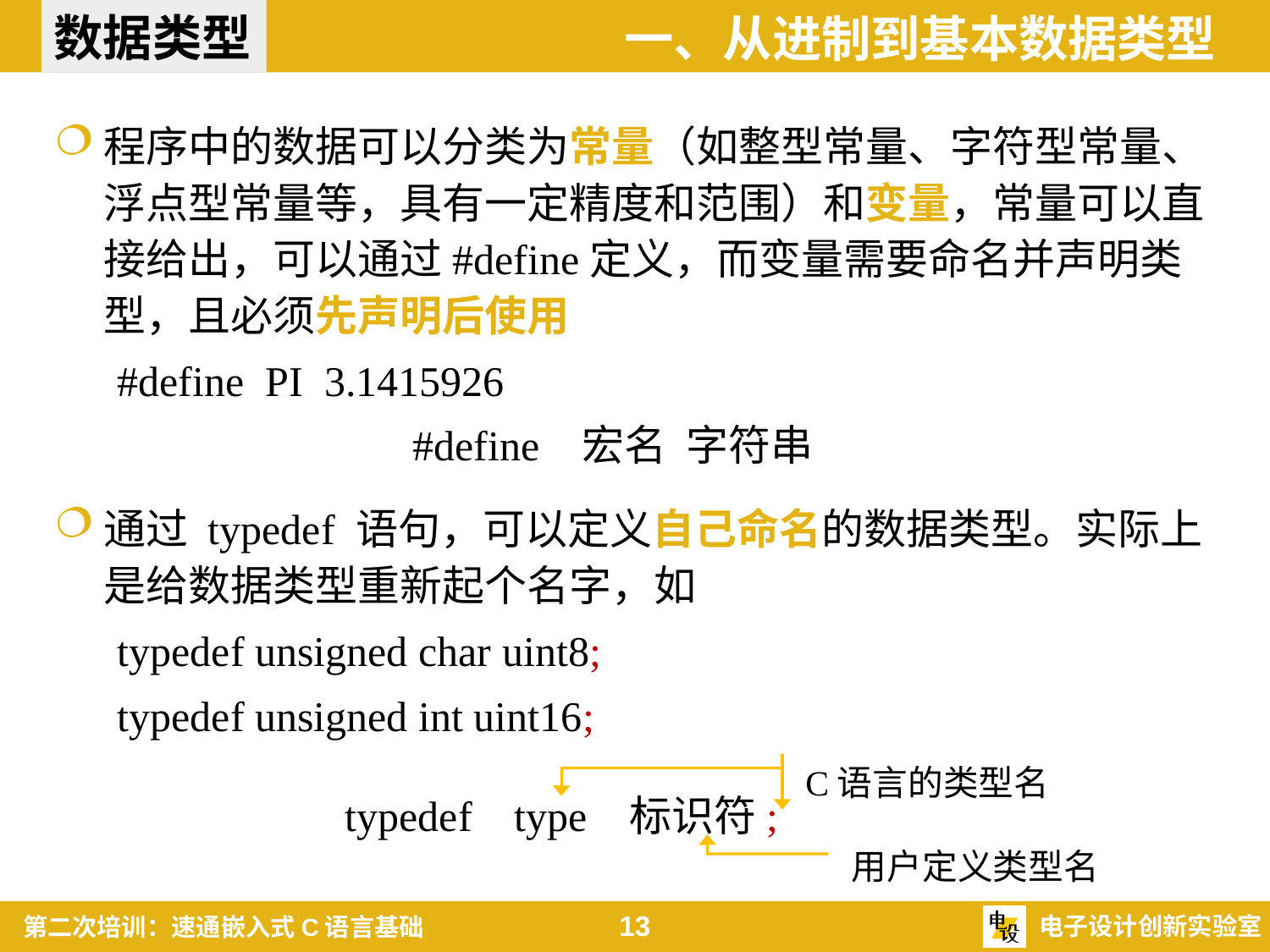

数据类型
一、从进制到基本数据类型
程序中的数据可以分类为常量（如整型常量、字符型常量、浮点型常量等，具有一定精度和范围）和变量，常量可以直接给出，可以通过#define定义，而变量需要命名并声明类型，且必须先声明后使用
#define  PI  3.1415926

通过 typedef 语句，可以定义自己命名的数据类型。实际上是给数据类型重新起个名字，如
typedef unsigned char uint8;
typedef unsigned int uint16;

#define   宏名  字符串
C语言的类型名
typedef    type   标识符;
用户定义类型名
13